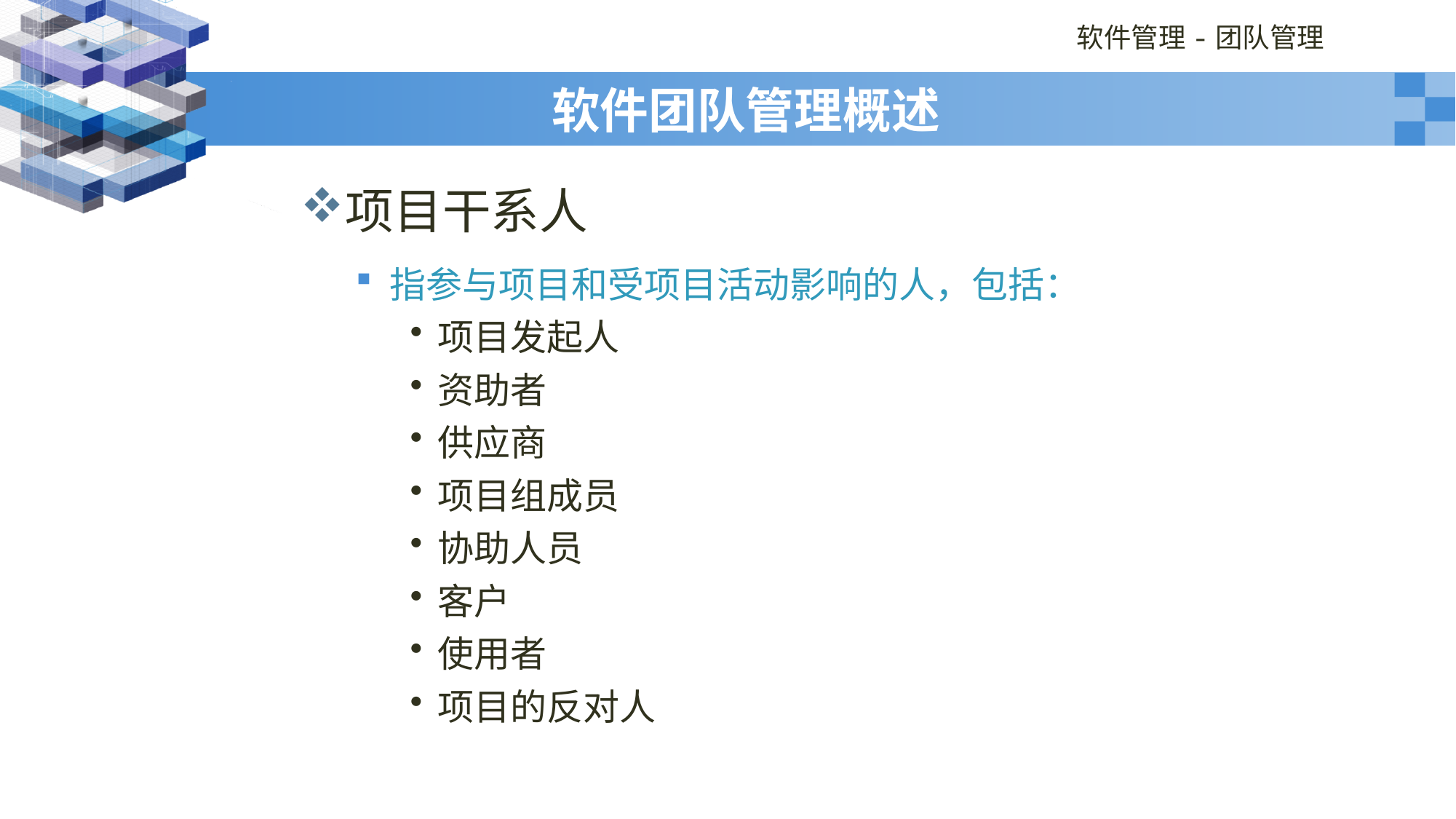

# 软件团队管理概述
项目干系人
指参与项目和受项目活动影响的人，包括：
项目发起人
资助者
供应商
项目组成员
协助人员
客户
使用者
项目的反对人